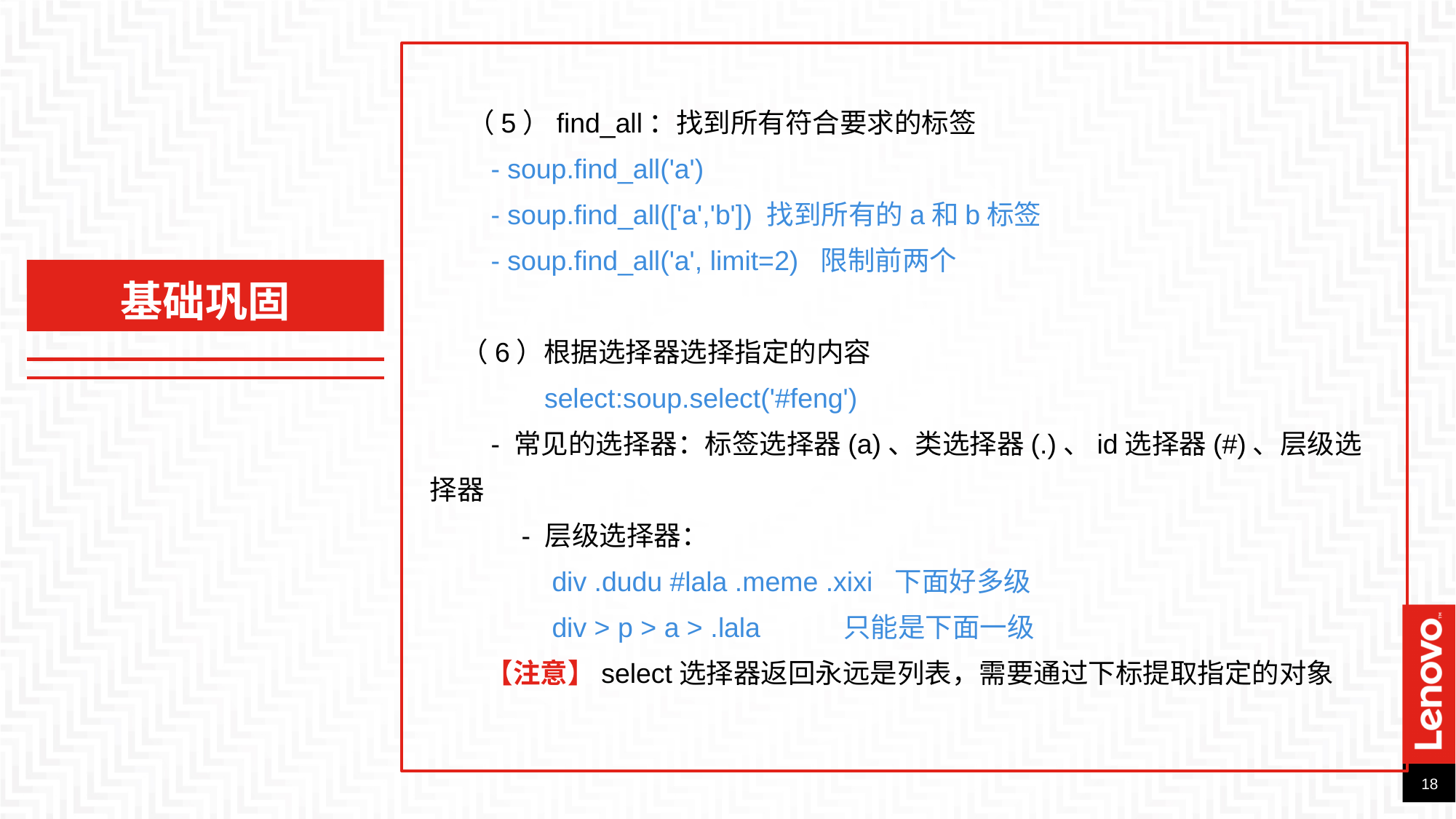

（5）find_all：找到所有符合要求的标签
        - soup.find_all('a')
        - soup.find_all(['a','b']) 找到所有的a和b标签
        - soup.find_all('a', limit=2)  限制前两个

    （6）根据选择器选择指定的内容
               select:soup.select('#feng')
        - 常见的选择器：标签选择器(a)、类选择器(.)、id选择器(#)、层级选择器
            - 层级选择器：
                div .dudu #lala .meme .xixi  下面好多级
                div > p > a > .lala          只能是下面一级
        【注意】select选择器返回永远是列表，需要通过下标提取指定的对象

基础巩固